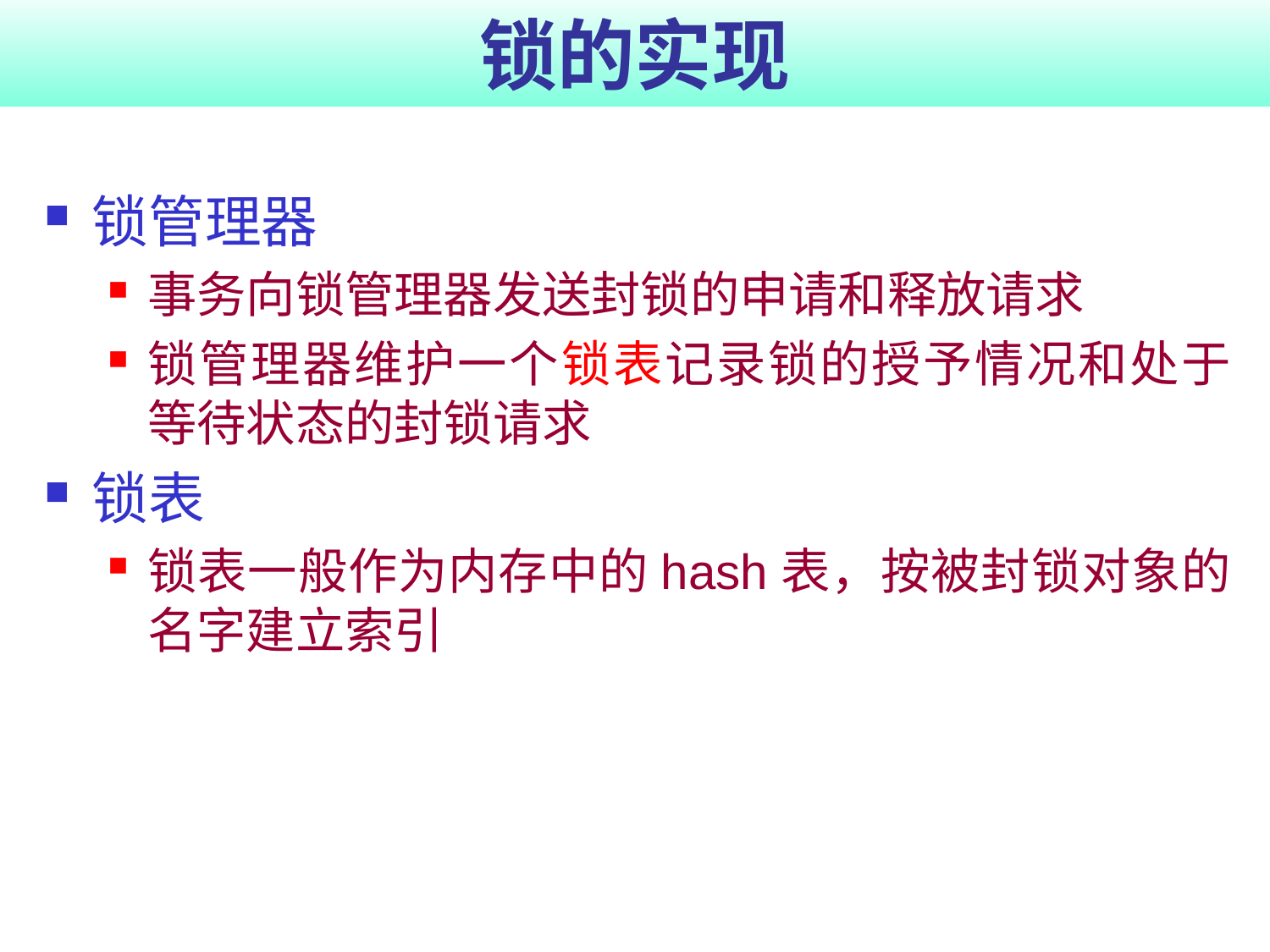

# 锁的实现
锁管理器
事务向锁管理器发送封锁的申请和释放请求
锁管理器维护一个锁表记录锁的授予情况和处于等待状态的封锁请求
锁表
锁表一般作为内存中的hash表，按被封锁对象的名字建立索引